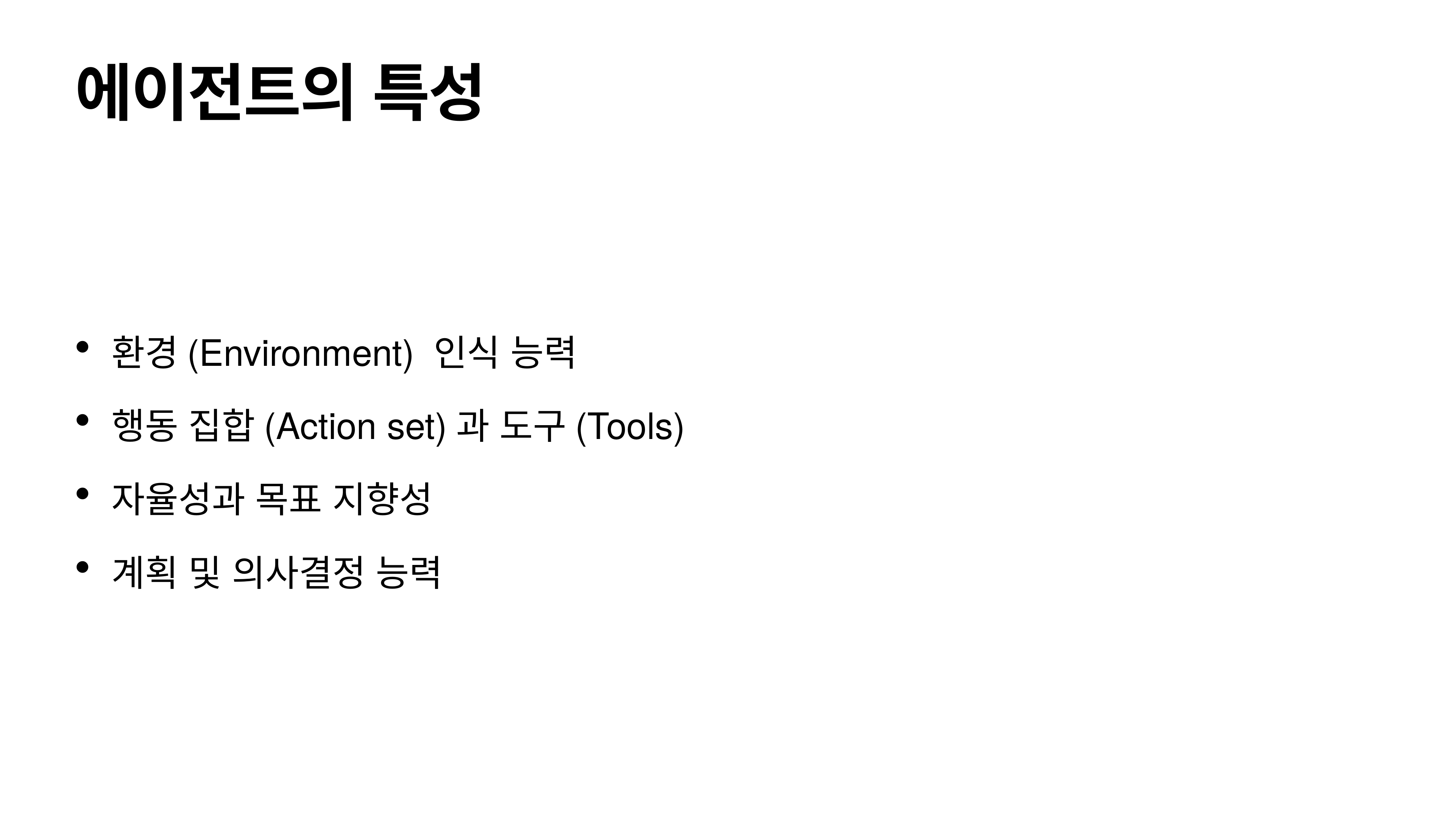

# 에이전트의 특성

환경(Environment) 인식 능력
행동 집합(Action set)과 도구(Tools)
자율성과 목표 지향성
계획 및 의사결정 능력